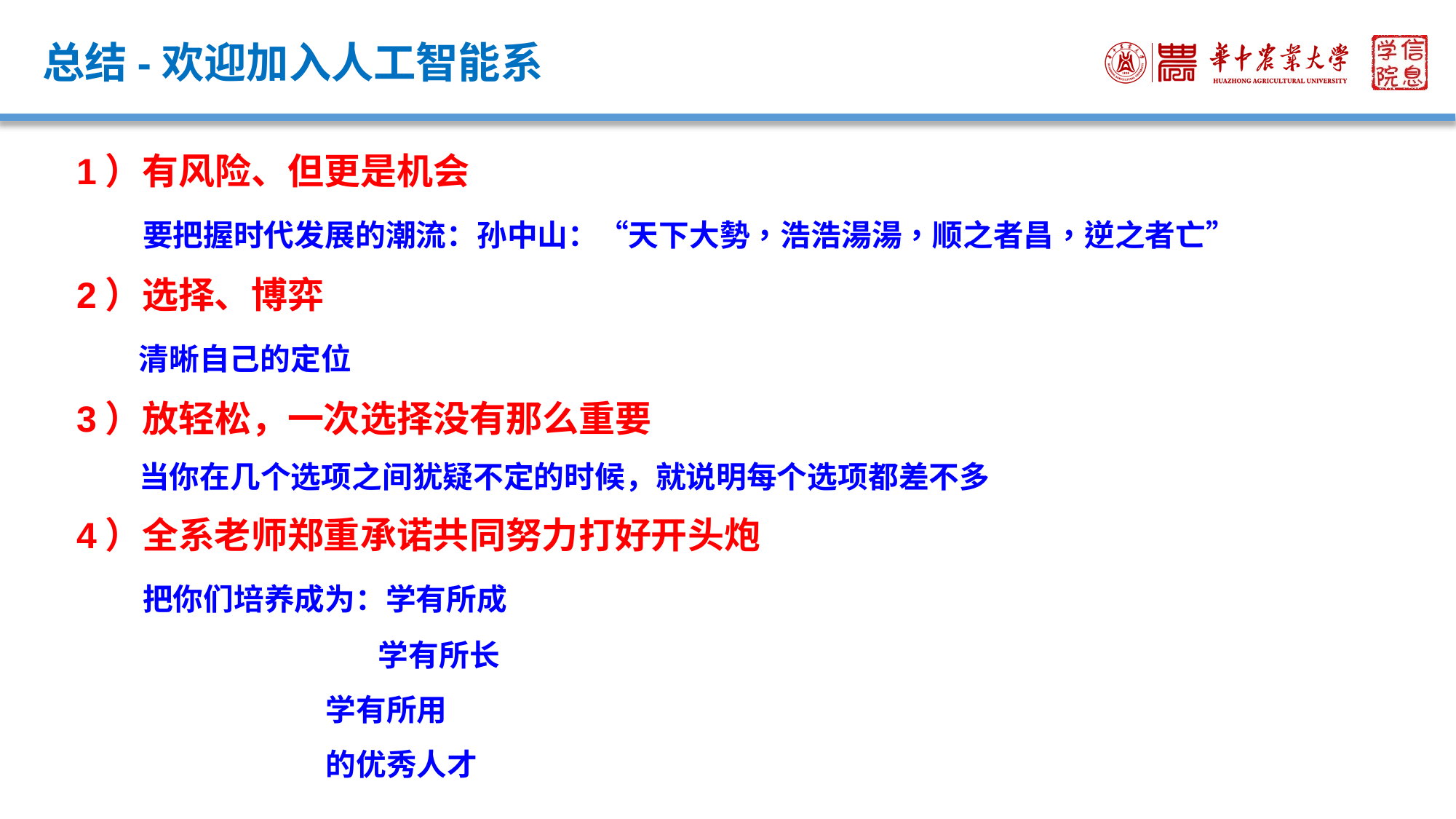

# 总结-欢迎加入人工智能系
1）有风险、但更是机会
       要把握时代发展的潮流：孙中山：“天下大勢，浩浩湯湯，顺之者昌，逆之者亡”
2）选择、博弈
       清晰自己的定位
3）放轻松，一次选择没有那么重要
        当你在几个选项之间犹疑不定的时候，就说明每个选项都差不多
4）全系老师郑重承诺共同努力打好开头炮
       把你们培养成为：学有所成
        		           学有所长
                                   学有所用
                                   的优秀人才